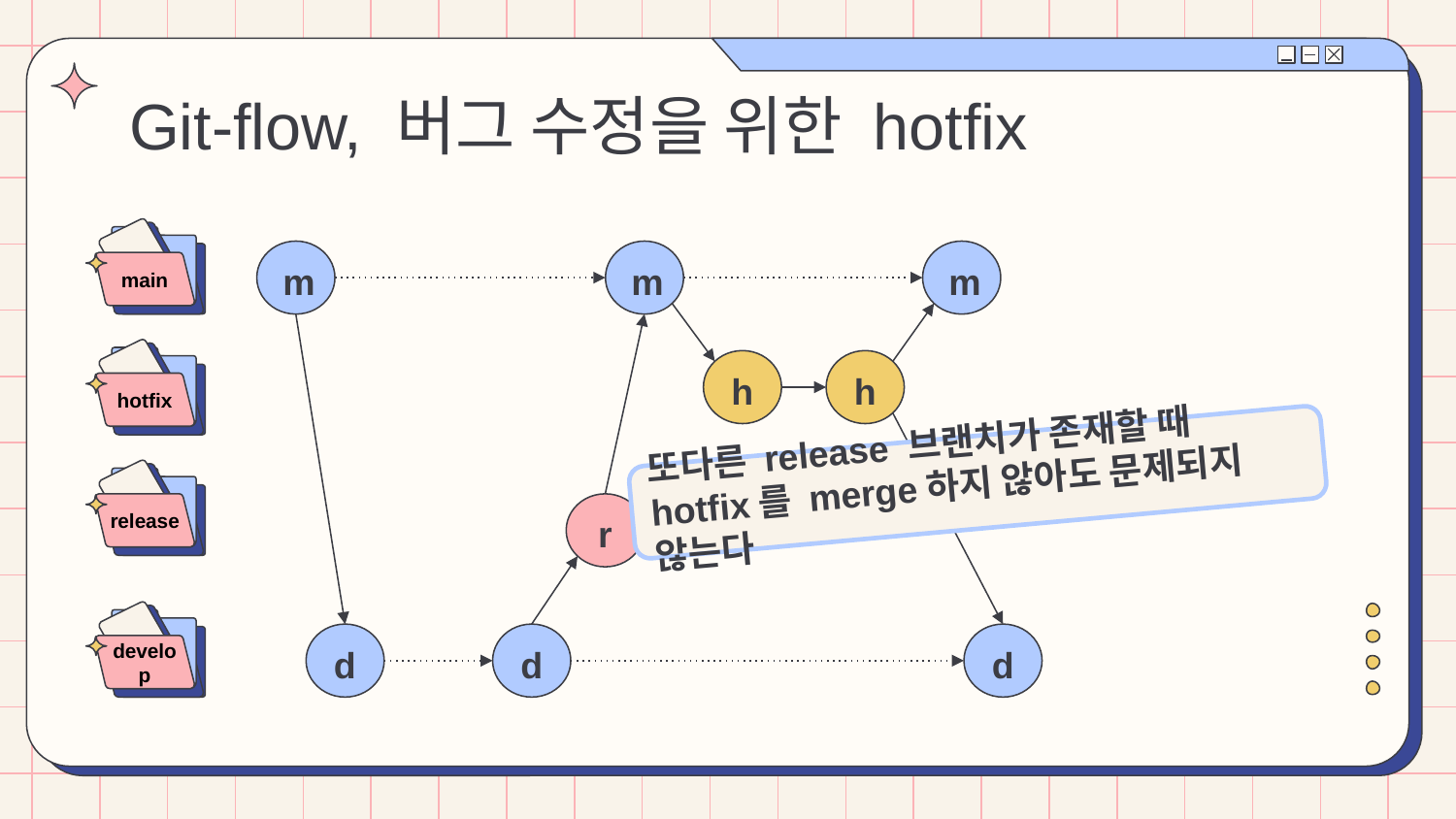

# Git-flow, 버그 수정을 위한 hotfix

main

m
m
m

hotfix

h
h
또다른 release 브랜치가 존재할 때
hotfix를 merge하지 않아도 문제되지 않는다

release

r

develop

d
d
d